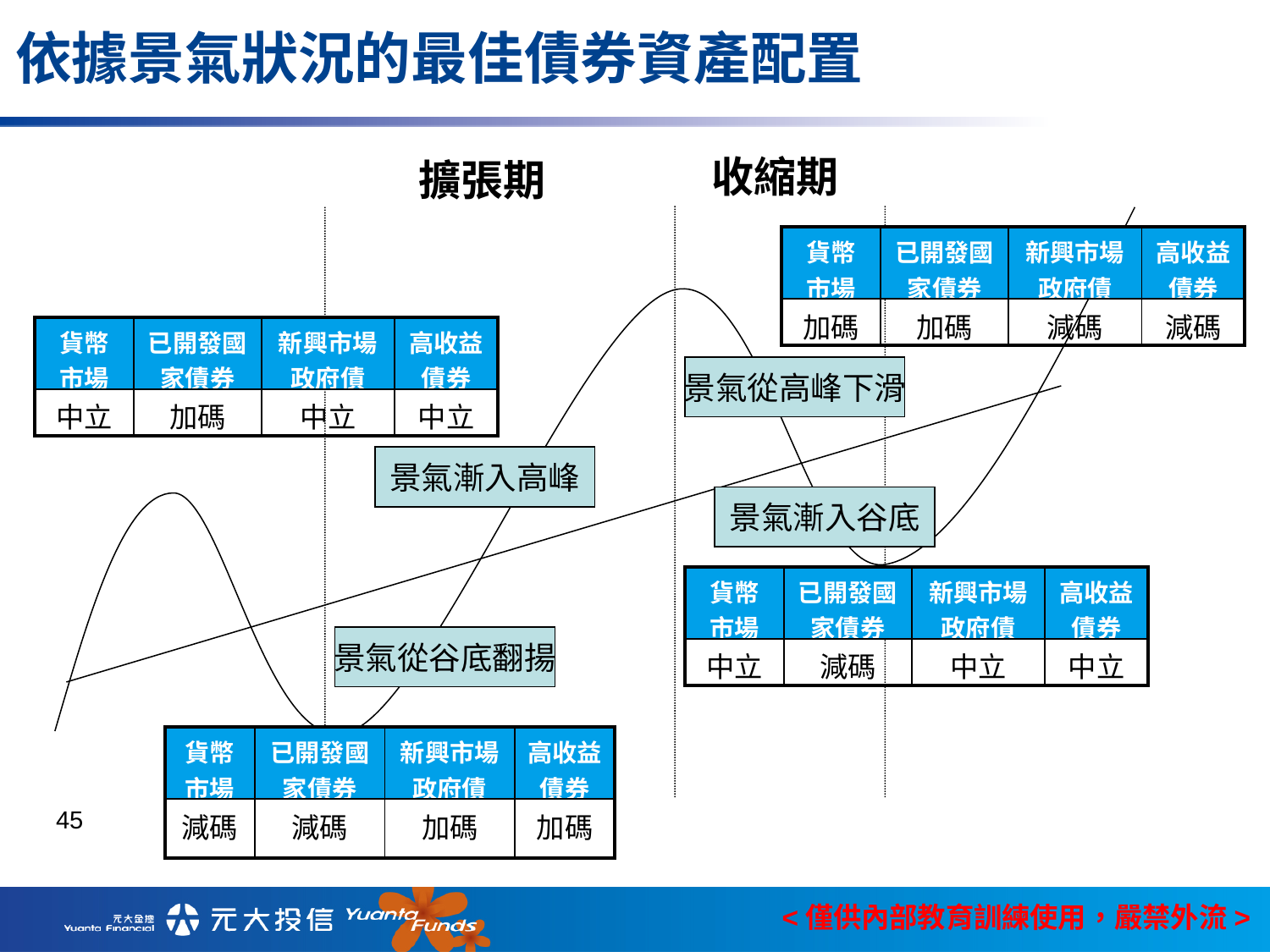

# 依據景氣狀況的最佳債券資產配置
收縮期
擴張期

| 貨幣市場 | 已開發國家債券 | 新興市場政府債 | 高收益債券 |
| --- | --- | --- | --- |
| 加碼 | 加碼 | 減碼 | 減碼 |
| 貨幣市場 | 已開發國家債券 | 新興市場政府債 | 高收益債券 |
| --- | --- | --- | --- |
| 中立 | 加碼 | 中立 | 中立 |
景氣從高峰下滑

景氣漸入高峰
景氣漸入谷底
| 貨幣市場 | 已開發國家債券 | 新興市場政府債 | 高收益債券 |
| --- | --- | --- | --- |
| 中立 | 減碼 | 中立 | 中立 |
景氣從谷底翻揚
| 貨幣市場 | 已開發國家債券 | 新興市場政府債 | 高收益債券 |
| --- | --- | --- | --- |
| 減碼 | 減碼 | 加碼 | 加碼 |
45